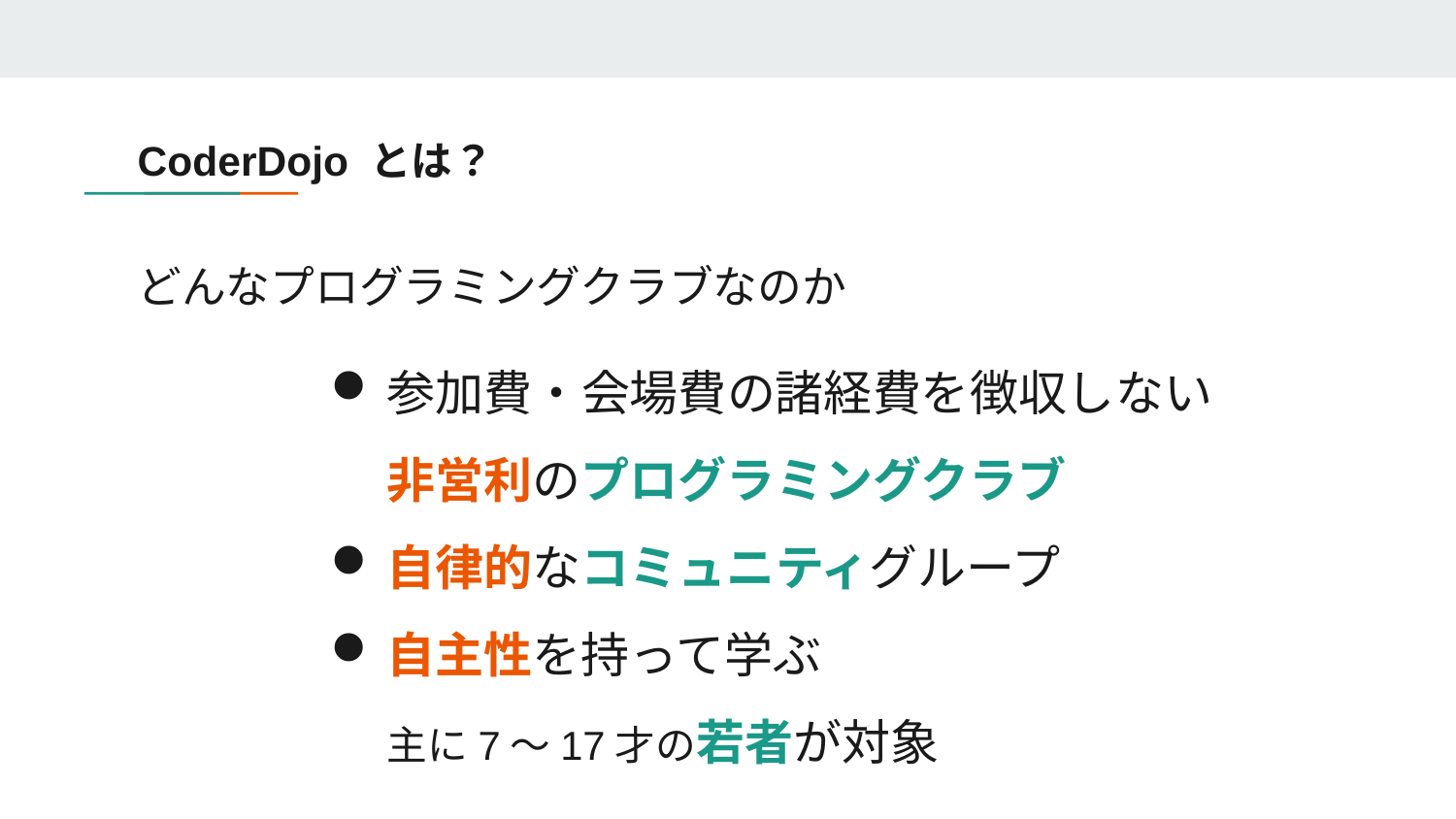

# CoderDojo とは？
どんなプログラミングクラブなのか
参加費・会場費の諸経費を徴収しない
非営利のプログラミングクラブ
自律的なコミュニティグループ
自主性を持って学ぶ
主に7〜17才の若者が対象